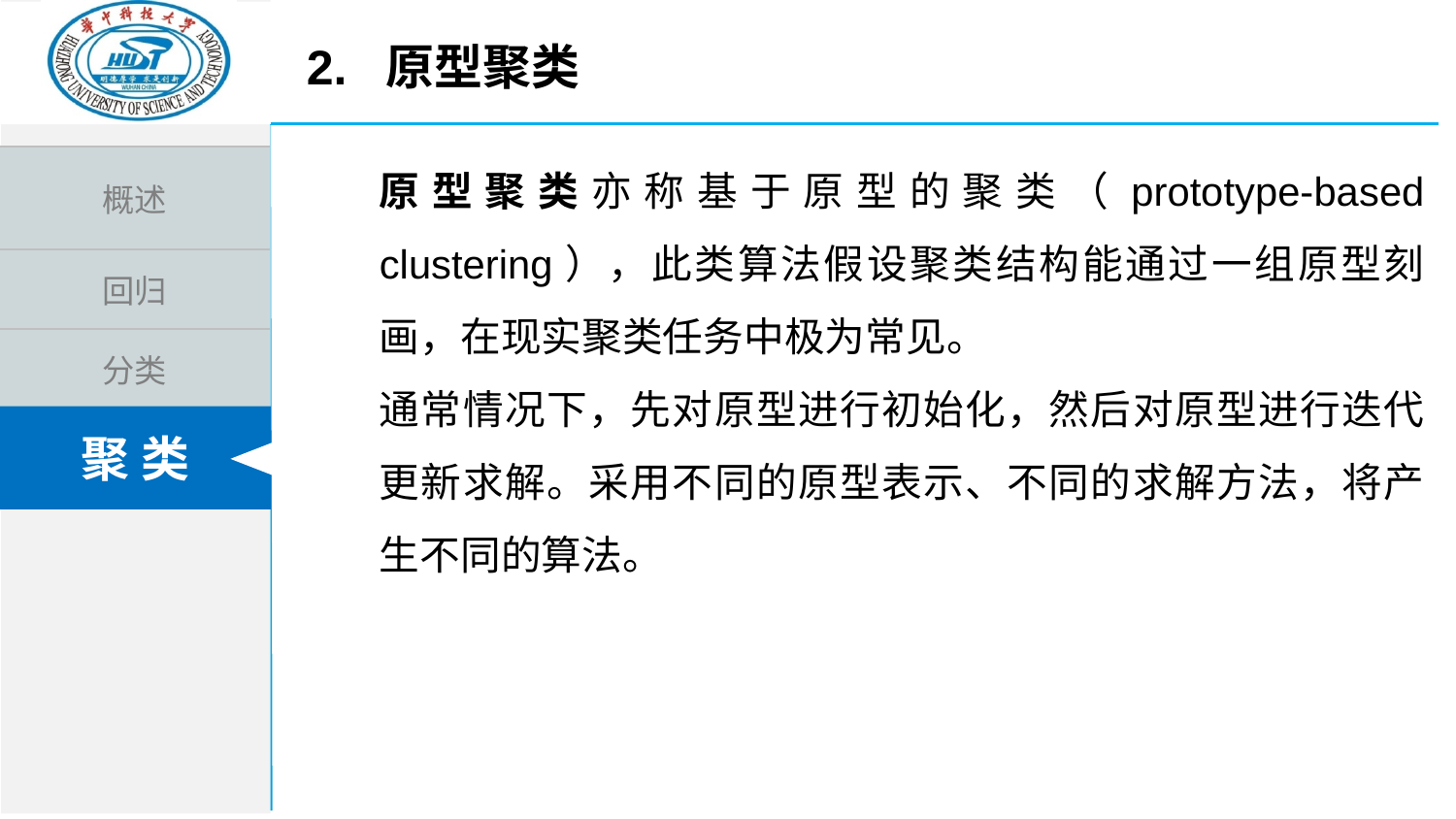

2.  原型聚类

原型聚类亦称基于原型的聚类（prototype-based clustering），此类算法假设聚类结构能通过一组原型刻画，在现实聚类任务中极为常见。
通常情况下，先对原型进行初始化，然后对原型进行迭代更新求解。采用不同的原型表示、不同的求解方法，将产生不同的算法。